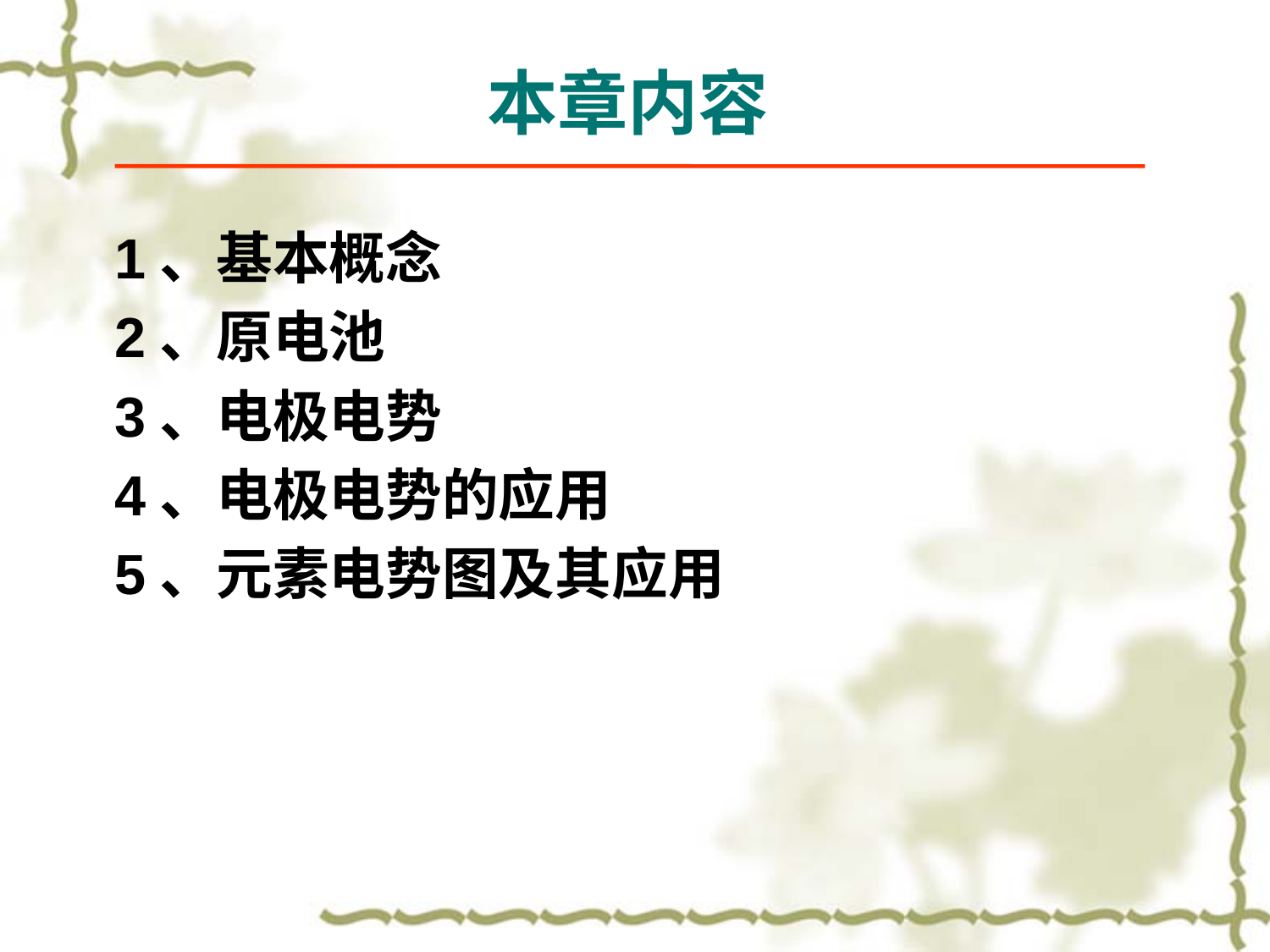

# 本章内容

1、基本概念
2、原电池
3、电极电势
4、电极电势的应用
5、元素电势图及其应用